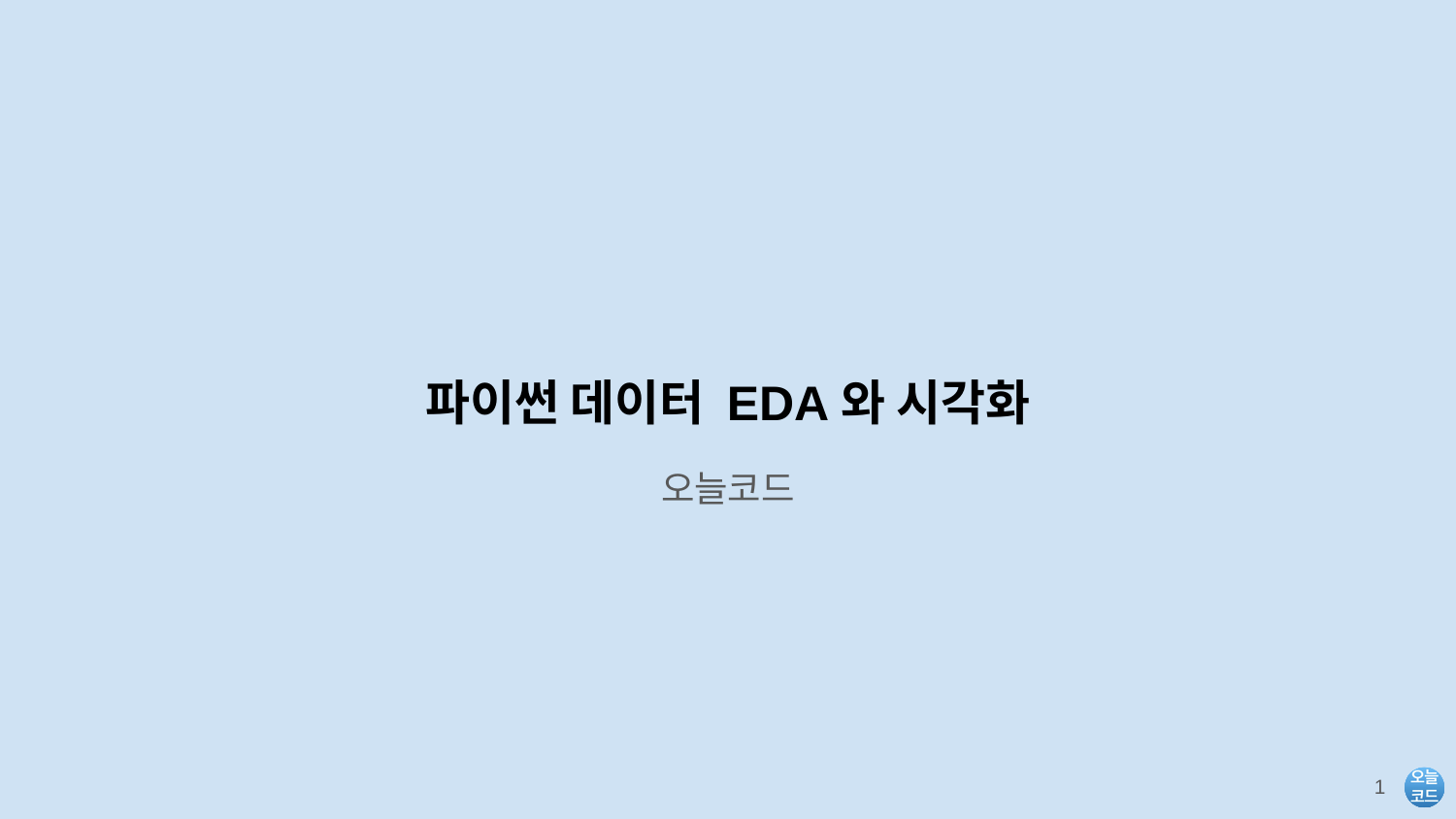

# 파이썬 데이터 EDA와 시각화
오늘코드
1